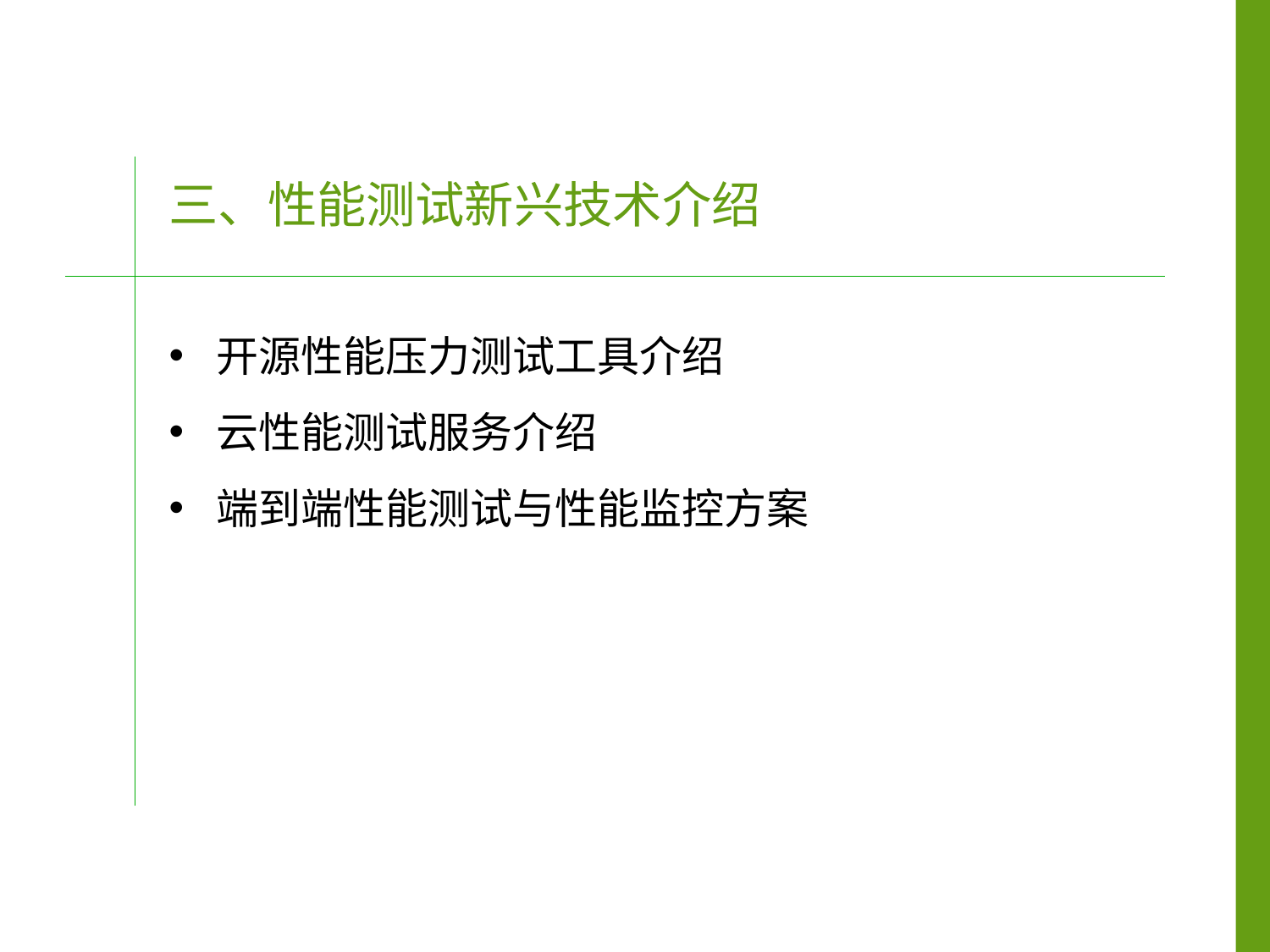

# 三、性能测试新兴技术介绍
开源性能压力测试工具介绍
云性能测试服务介绍
端到端性能测试与性能监控方案